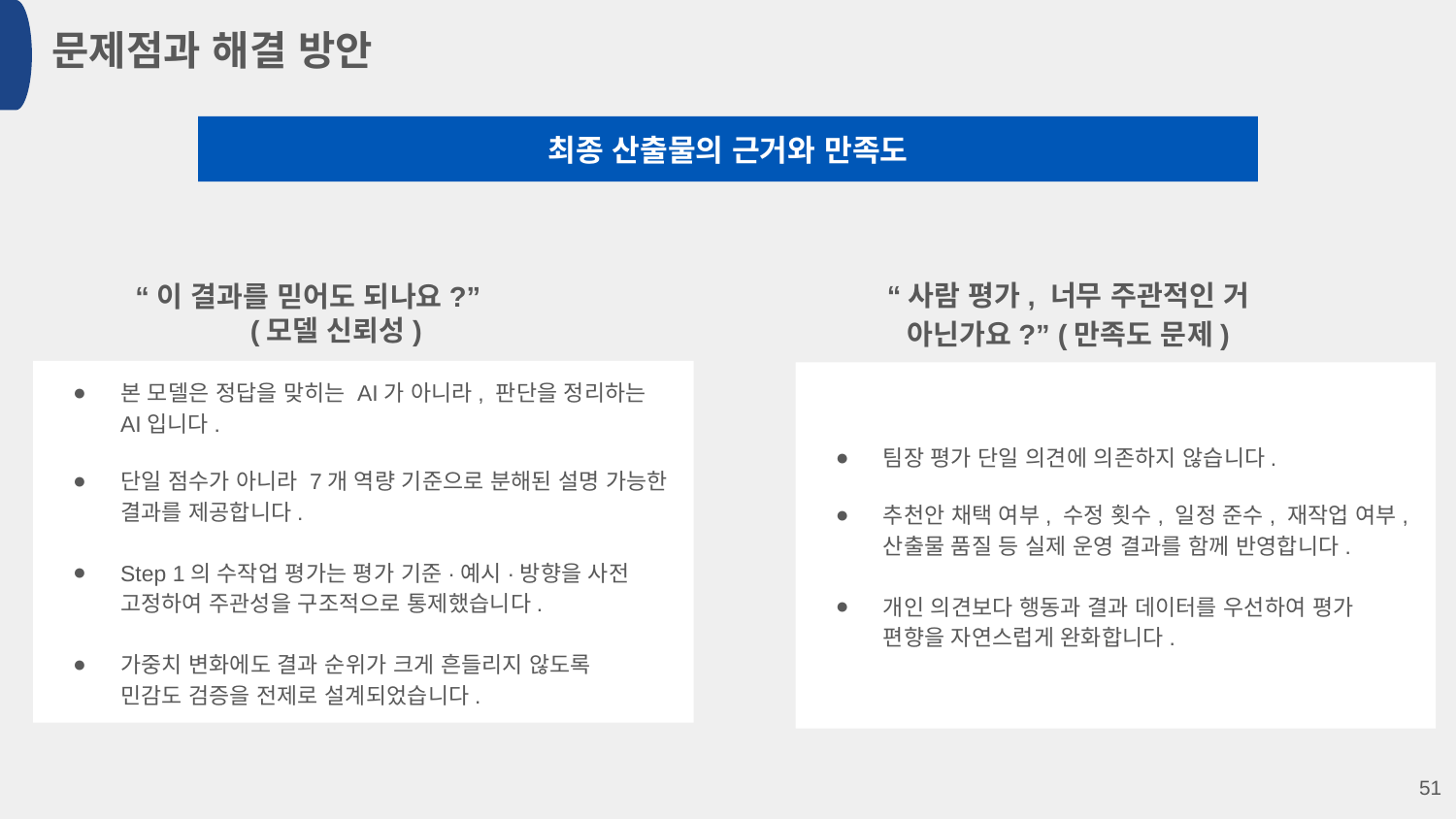

문제점과 해결 방안
최종 산출물의 근거와 만족도
“사람 평가, 너무 주관적인 거 아닌가요?” (만족도 문제)
“이 결과를 믿어도 되나요?”        (모델 신뢰성)
본 모델은 정답을 맞히는 AI가 아니라, 판단을 정리하는 AI입니다.
단일 점수가 아니라 7개 역량 기준으로 분해된 설명 가능한 결과를 제공합니다.
Step 1의 수작업 평가는 평가 기준·예시·방향을 사전 고정하여 주관성을 구조적으로 통제했습니다.
가중치 변화에도 결과 순위가 크게 흔들리지 않도록
민감도 검증을 전제로 설계되었습니다.
팀장 평가 단일 의견에 의존하지 않습니다.
추천안 채택 여부, 수정 횟수, 일정 준수, 재작업 여부, 산출물 품질 등 실제 운영 결과를 함께 반영합니다.
개인 의견보다 행동과 결과 데이터를 우선하여 평가 편향을 자연스럽게 완화합니다.
51